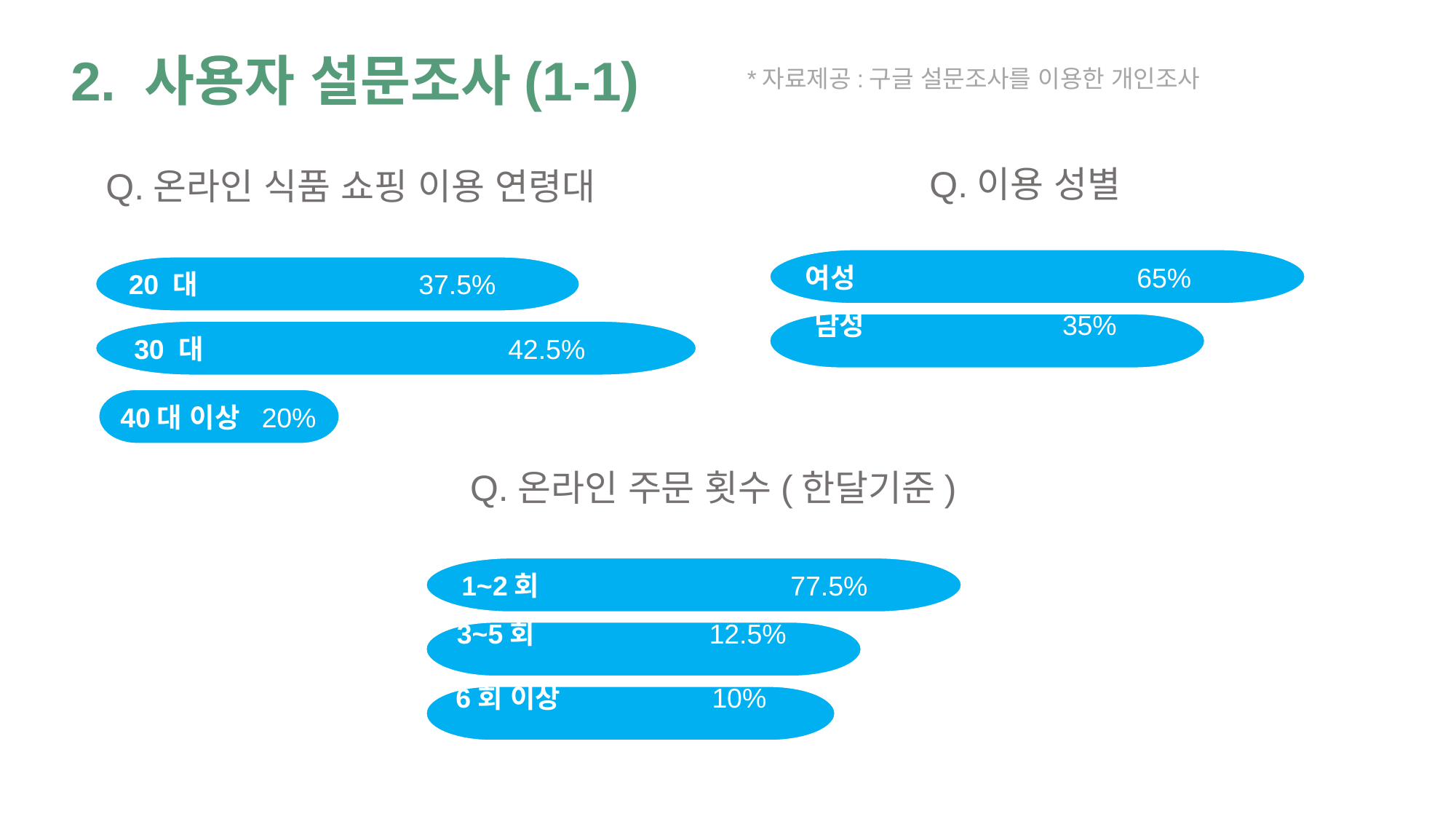

# 2. 사용자 설문조사(1-1)
*자료제공:구글 설문조사를 이용한 개인조사
Q.이용 성별
Q.온라인 식품 쇼핑 이용 연령대
여성                                    65%
20 대                            37.5%
 남성                         35%
30 대                                       42.5%
40대 이상  20%
Q.온라인 주문 횟수(한달기준)
1~2회                                77.5%
3~5회                      12.5%
6회 이상                   10%